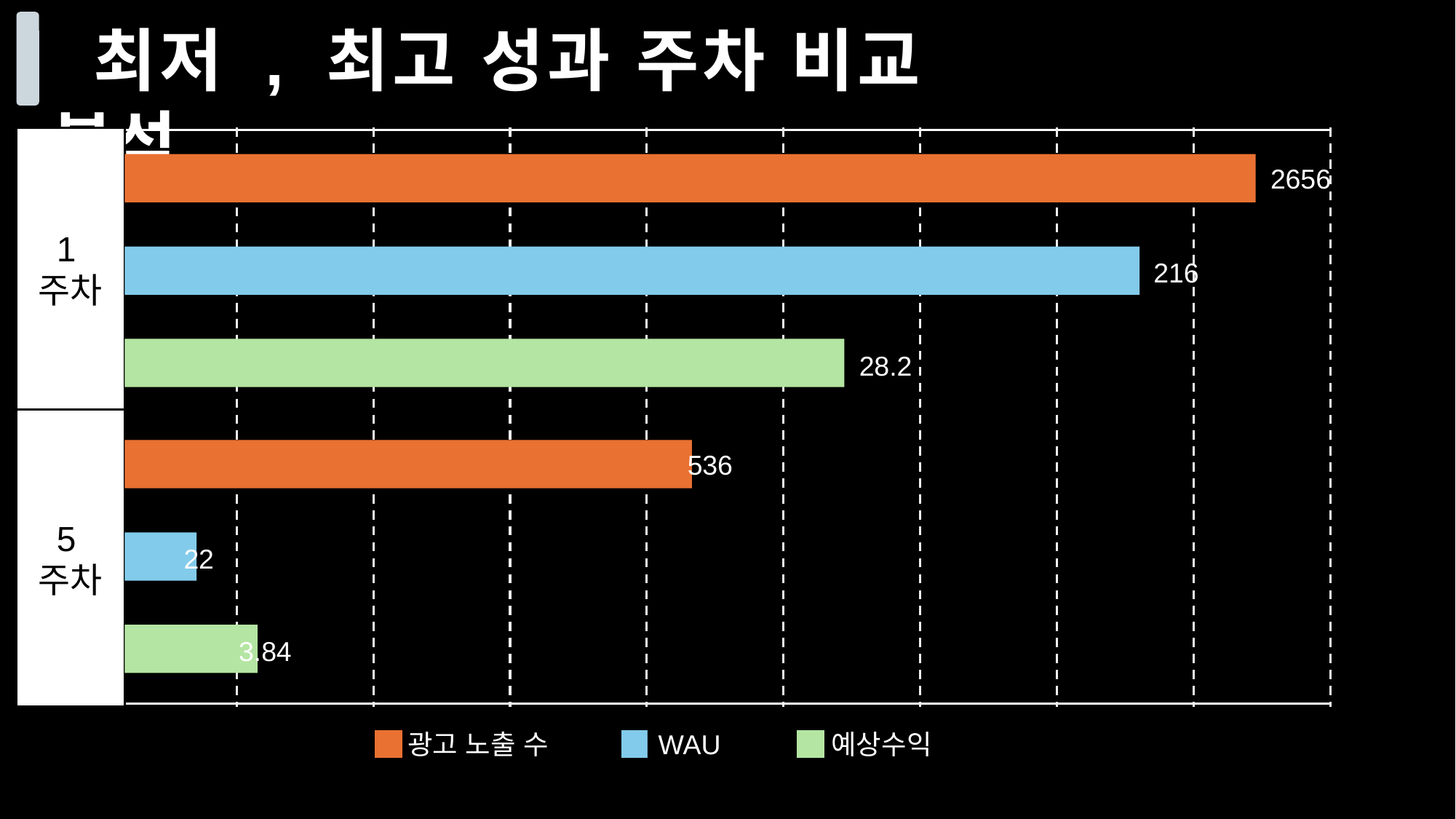

최저 , 최고 성과 주차 비교 분석
1주차

2656

216

28.2
5주차

536

22

3.84
광고 노출 수

WAU

예상수익